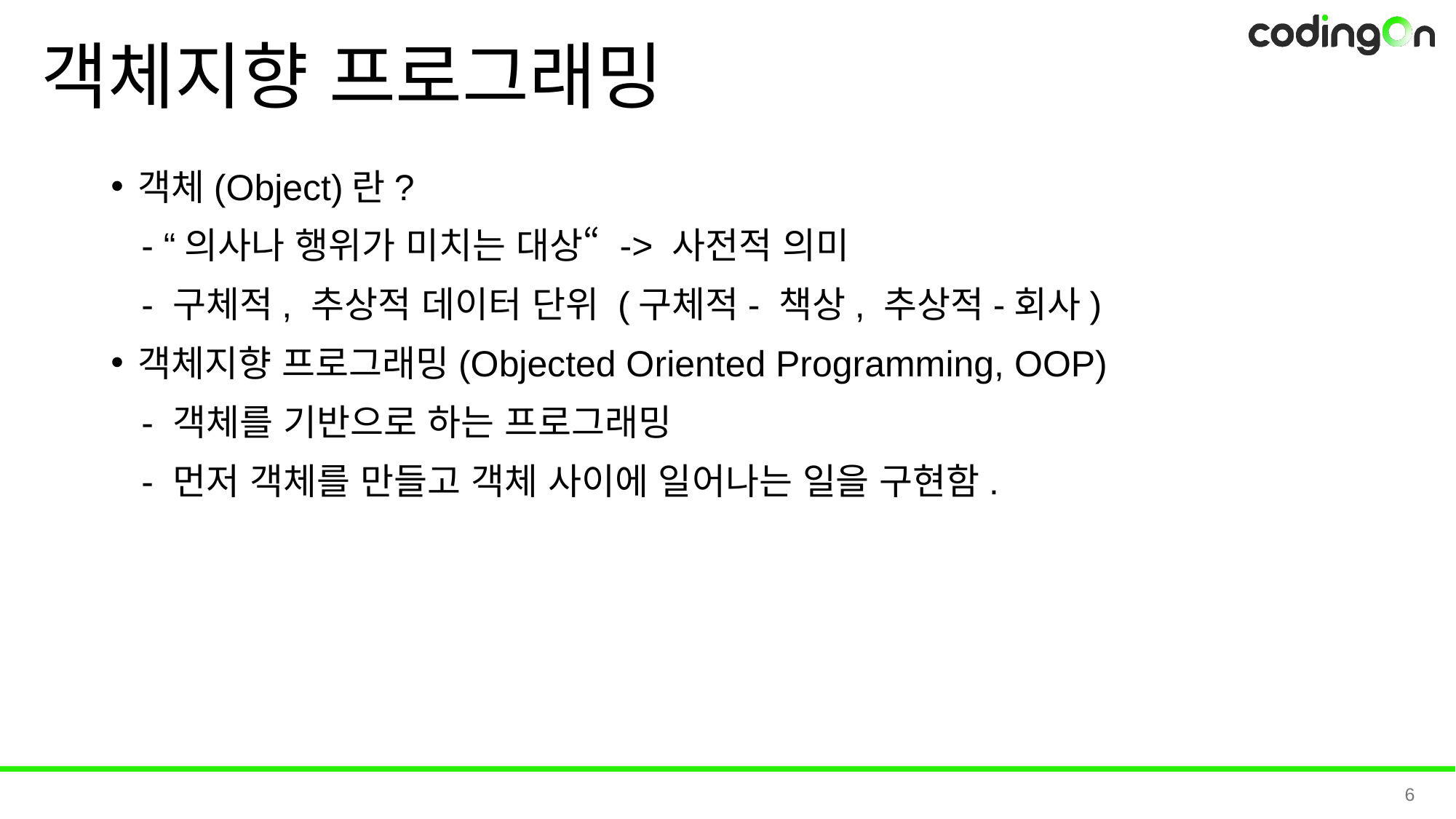

# 객체지향 프로그래밍
객체(Object)란?
   - “의사나 행위가 미치는 대상“ -> 사전적 의미
   - 구체적, 추상적 데이터 단위 (구체적- 책상, 추상적-회사)
객체지향 프로그래밍(Objected Oriented Programming, OOP)
   - 객체를 기반으로 하는 프로그래밍
   - 먼저 객체를 만들고 객체 사이에 일어나는 일을 구현함.

6